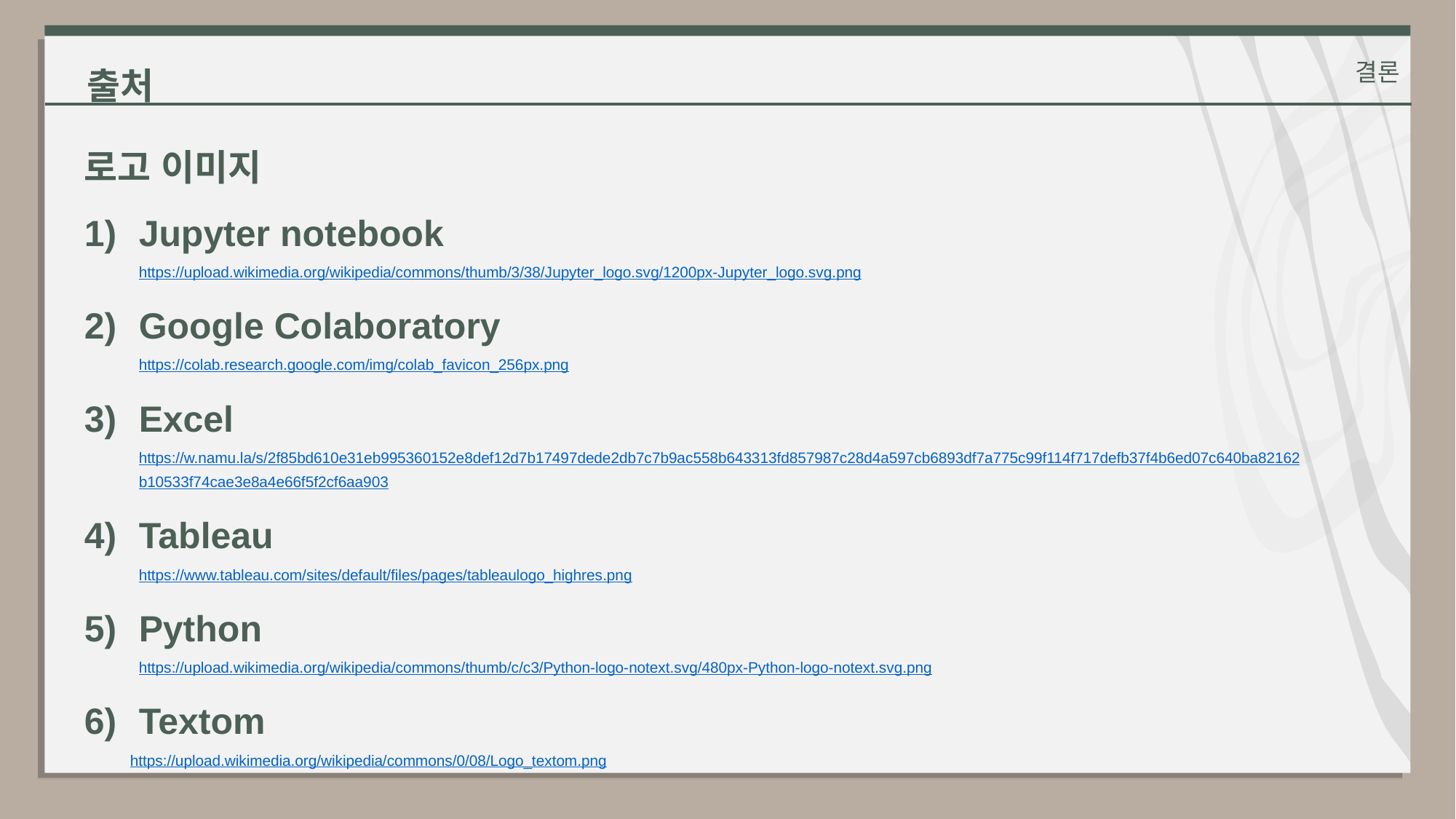

출처
결론
로고 이미지
Jupyter notebook                                       https://upload.wikimedia.org/wikipedia/commons/thumb/3/38/Jupyter_logo.svg/1200px-Jupyter_logo.svg.png
Google Colaboratory                                     https://colab.research.google.com/img/colab_favicon_256px.png
Excel https://w.namu.la/s/2f85bd610e31eb995360152e8def12d7b17497dede2db7c7b9ac558b643313fd857987c28d4a597cb6893df7a775c99f114f717defb37f4b6ed07c640ba82162b10533f74cae3e8a4e66f5f2cf6aa903
Tableau                                                       https://www.tableau.com/sites/default/files/pages/tableaulogo_highres.png
Python                                                                 https://upload.wikimedia.org/wikipedia/commons/thumb/c/c3/Python-logo-notext.svg/480px-Python-logo-notext.svg.png
Textom
           https://upload.wikimedia.org/wikipedia/commons/0/08/Logo_textom.png